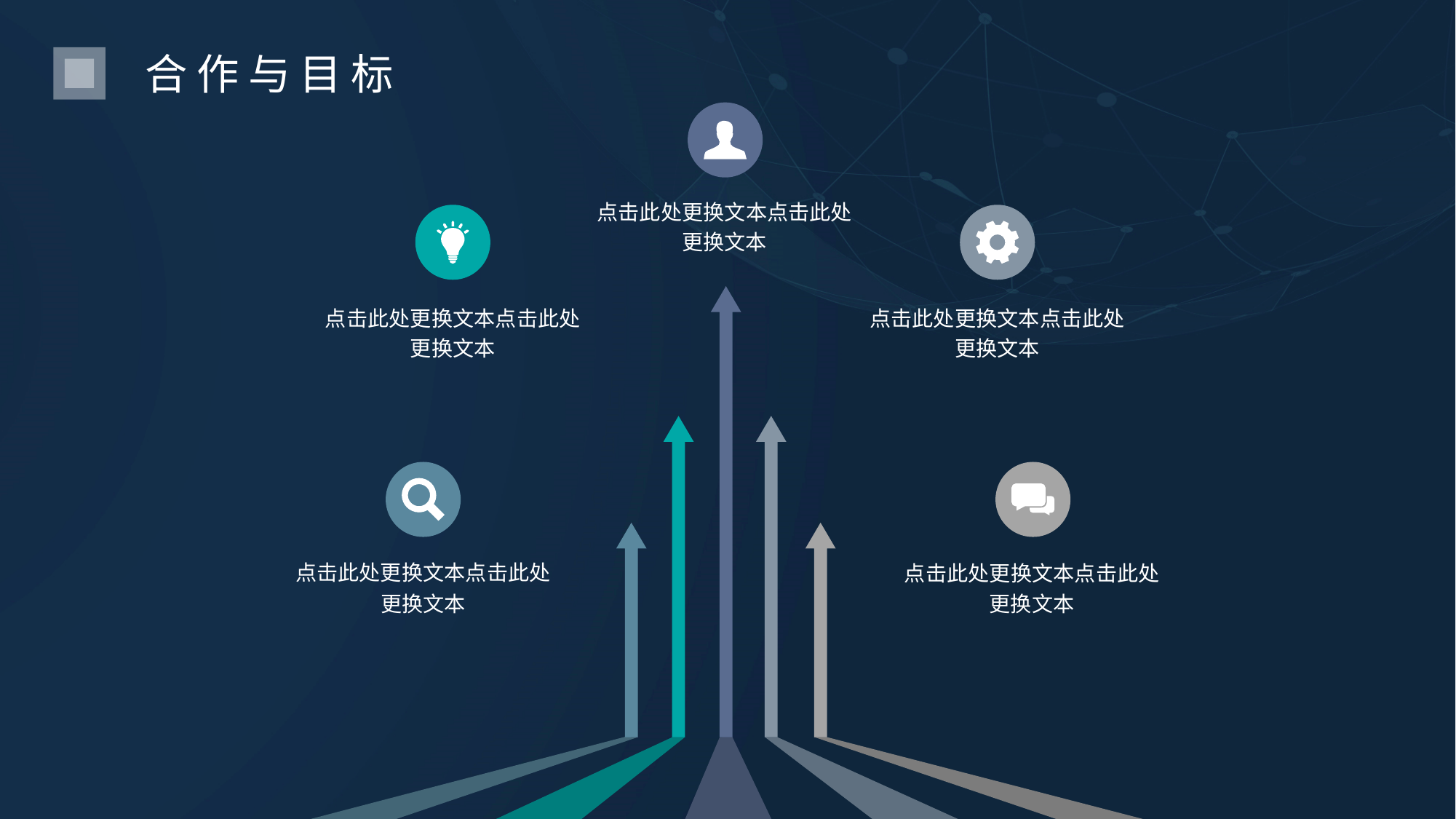

合作与目标

点击此处更换文本点击此处更换文本

点击此处更换文本点击此处更换文本
点击此处更换文本点击此处更换文本

点击此处更换文本点击此处更换文本
点击此处更换文本点击此处更换文本